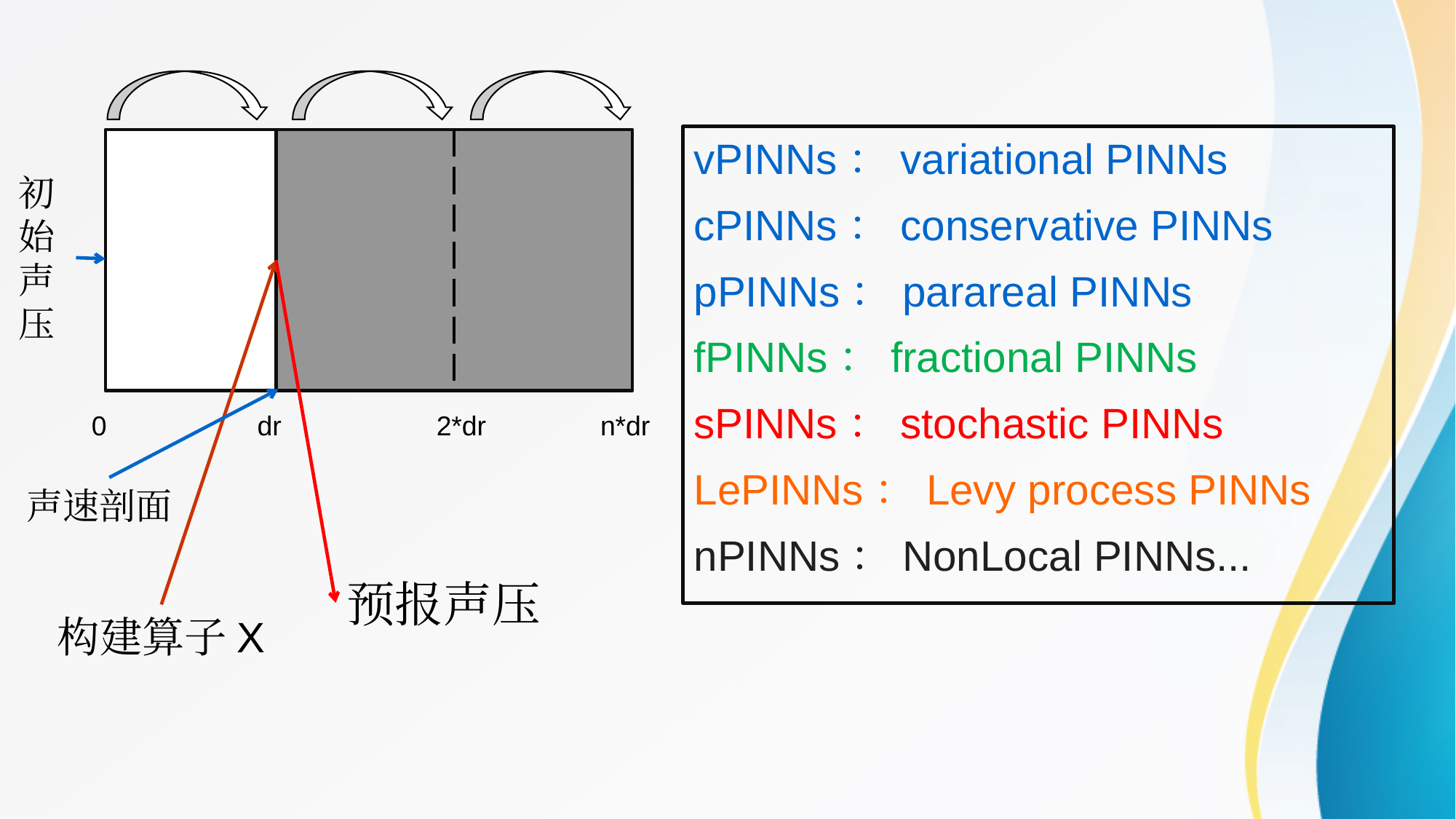

vPINNs：variational PINNs
cPINNs：conservative PINNs
pPINNs：parareal PINNs
fPINNs：fractional PINNs
sPINNs：stochastic PINNs
LePINNs：Levy process PINNs
nPINNs：NonLocal PINNs...

初
始
声
压
0
dr
2*dr
n*dr
声速剖面
预报声压
构建算子X